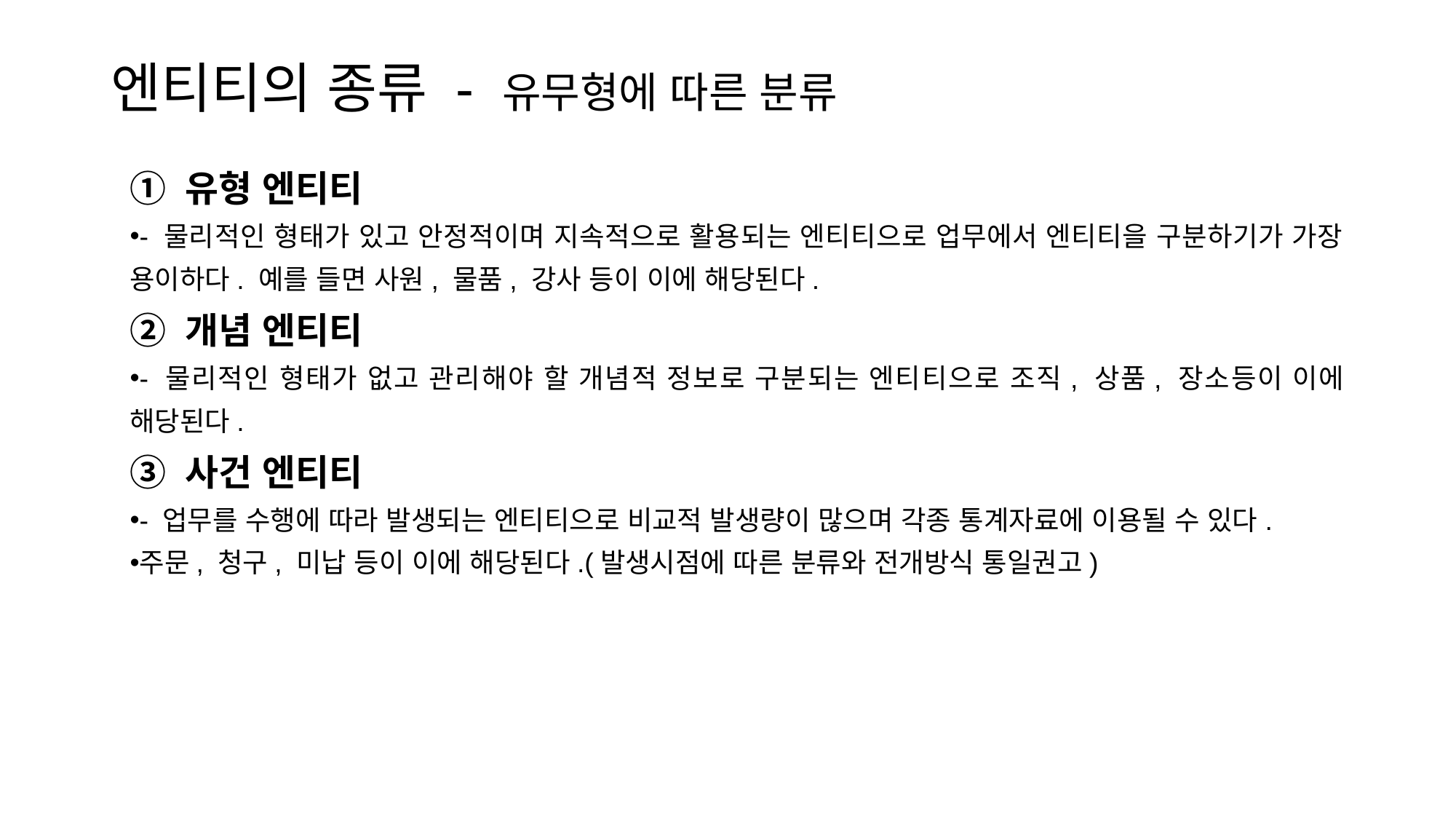

# 엔티티의 종류 - 유무형에 따른 분류
① 유형 엔티티
- 물리적인 형태가 있고 안정적이며 지속적으로 활용되는 엔티티으로 업무에서 엔티티을 구분하기가 가장 용이하다. 예를 들면 사원, 물품, 강사 등이 이에 해당된다.
② 개념 엔티티
- 물리적인 형태가 없고 관리해야 할 개념적 정보로 구분되는 엔티티으로 조직, 상품, 장소등이 이에 해당된다.
③ 사건 엔티티
- 업무를 수행에 따라 발생되는 엔티티으로 비교적 발생량이 많으며 각종 통계자료에 이용될 수 있다.
주문, 청구, 미납 등이 이에 해당된다.(발생시점에 따른 분류와 전개방식 통일권고)